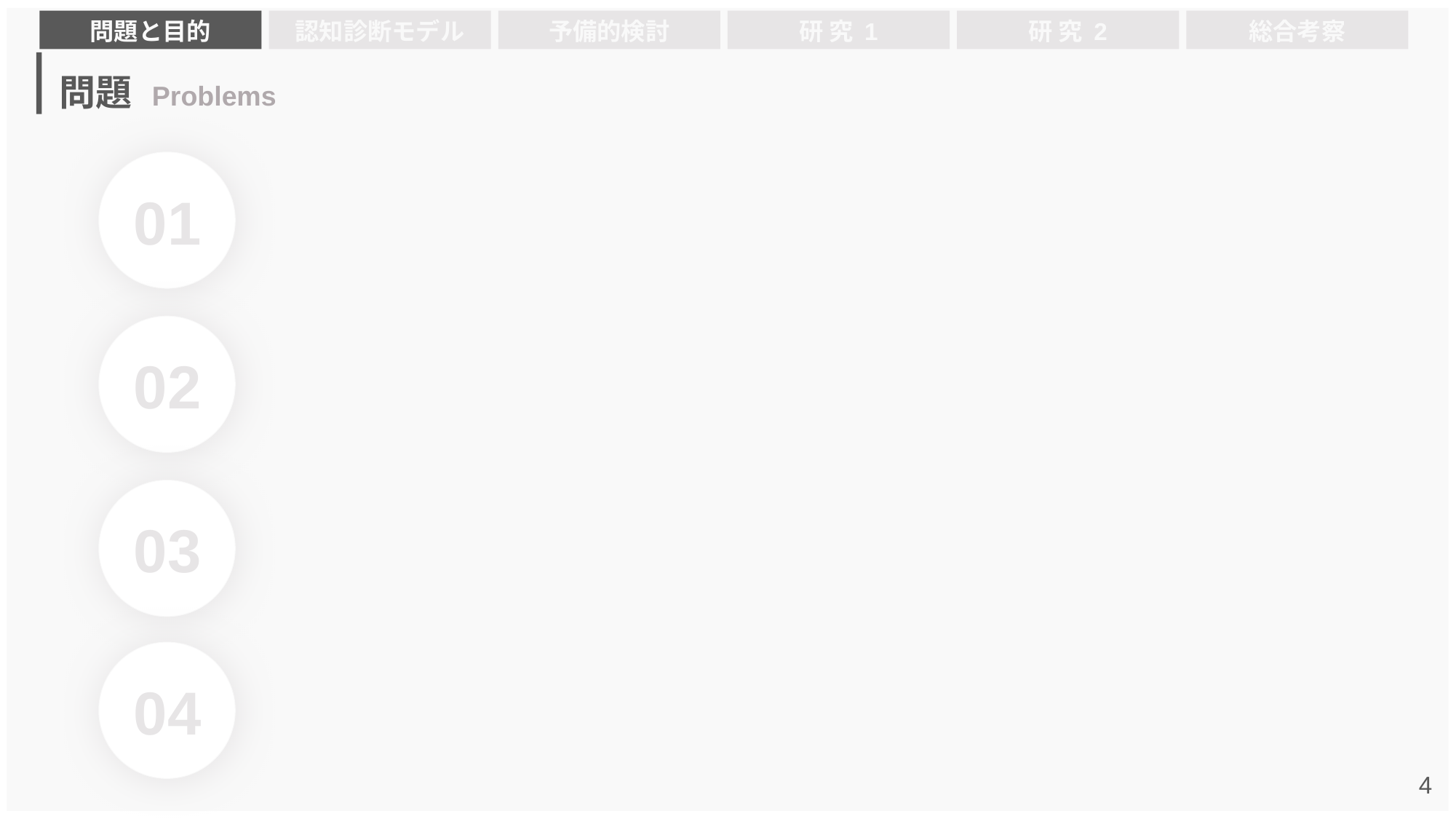

問題と目的
認知診断モデル
予備的検討
研 究 1
研 究 2
総合考察
# 問題 Problems
01
02
03
04
4